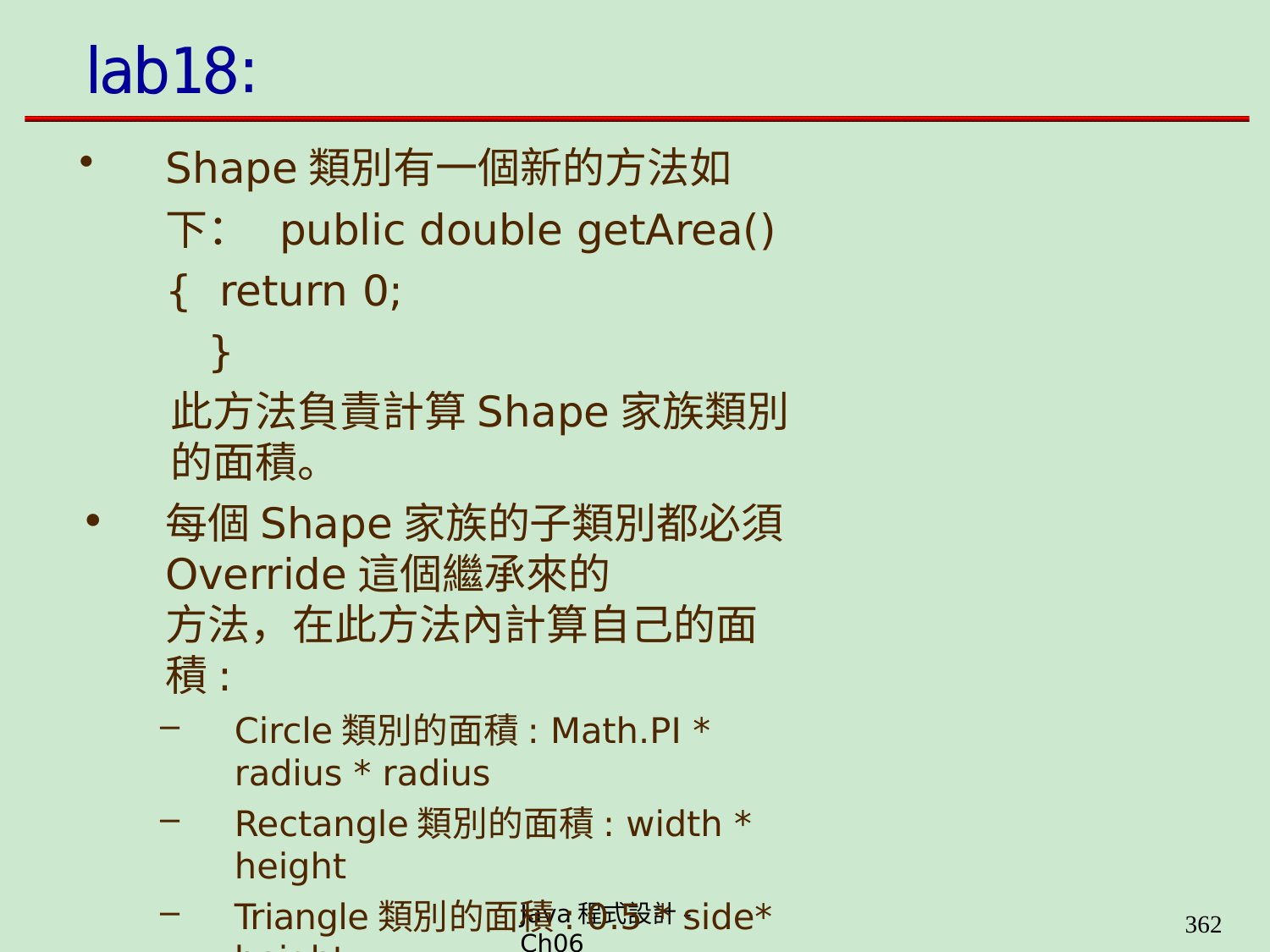

# lab18:
Shape類別有一個新的方法如下：  public double getArea() {  return 0;
}
此方法負責計算Shape家族類別的面積。
每個Shape家族的子類別都必須Override這個繼承來的
方法，在此方法內計算自己的面積:
Circle類別的面積: Math.PI * radius * radius
Rectangle類別的面積: width * height
Triangle類別的面積: 0.5 * side* height
修改三個子類別後執行ShapeMain類別的main()方法 來測試你的程式。
Java程式設計-Ch06
362